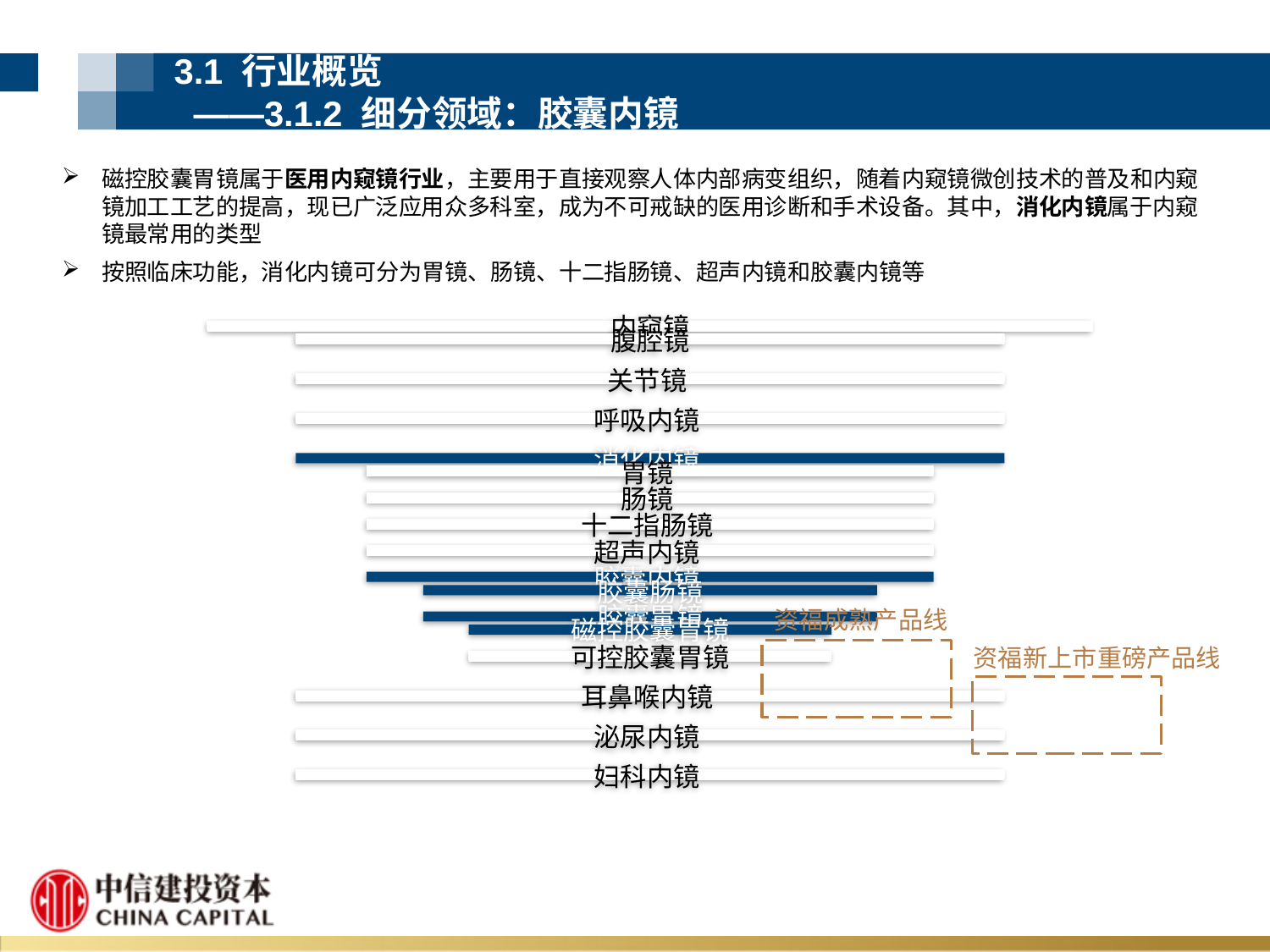

3.1 行业概览
  ——3.1.2 细分领域：胶囊内镜
磁控胶囊胃镜属于医用内窥镜行业，主要用于直接观察人体内部病变组织，随着内窥镜微创技术的普及和内窥镜加工工艺的提高，现已广泛应用众多科室，成为不可戒缺的医用诊断和手术设备。其中，消化内镜属于内窥镜最常用的类型
按照临床功能，消化内镜可分为胃镜、肠镜、十二指肠镜、超声内镜和胶囊内镜等
内窥镜
腹腔镜
泌尿内镜
耳鼻喉内镜
关节镜
呼吸内镜
胶囊内镜
消化内镜
超声内镜
十二指肠镜
肠镜
胃镜
妇科内镜
胶囊肠镜
胶囊胃镜
磁控胶囊胃镜
可控胶囊胃镜
资福成熟产品线
资福新上市重磅产品线